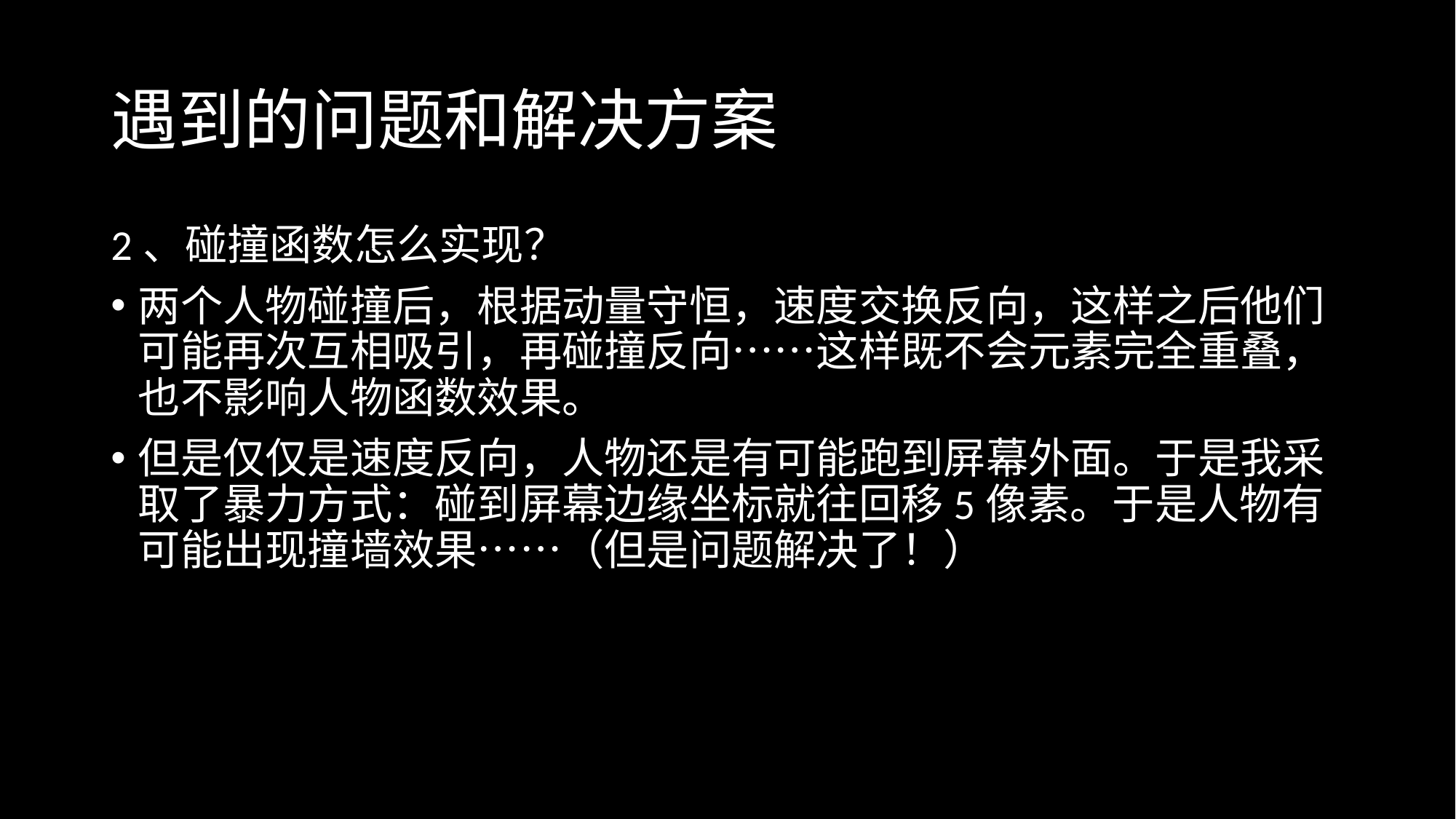

# 遇到的问题和解决方案
2、碰撞函数怎么实现？
两个人物碰撞后，根据动量守恒，速度交换反向，这样之后他们可能再次互相吸引，再碰撞反向……这样既不会元素完全重叠，也不影响人物函数效果。
但是仅仅是速度反向，人物还是有可能跑到屏幕外面。于是我采取了暴力方式：碰到屏幕边缘坐标就往回移5像素。于是人物有可能出现撞墙效果……（但是问题解决了！）